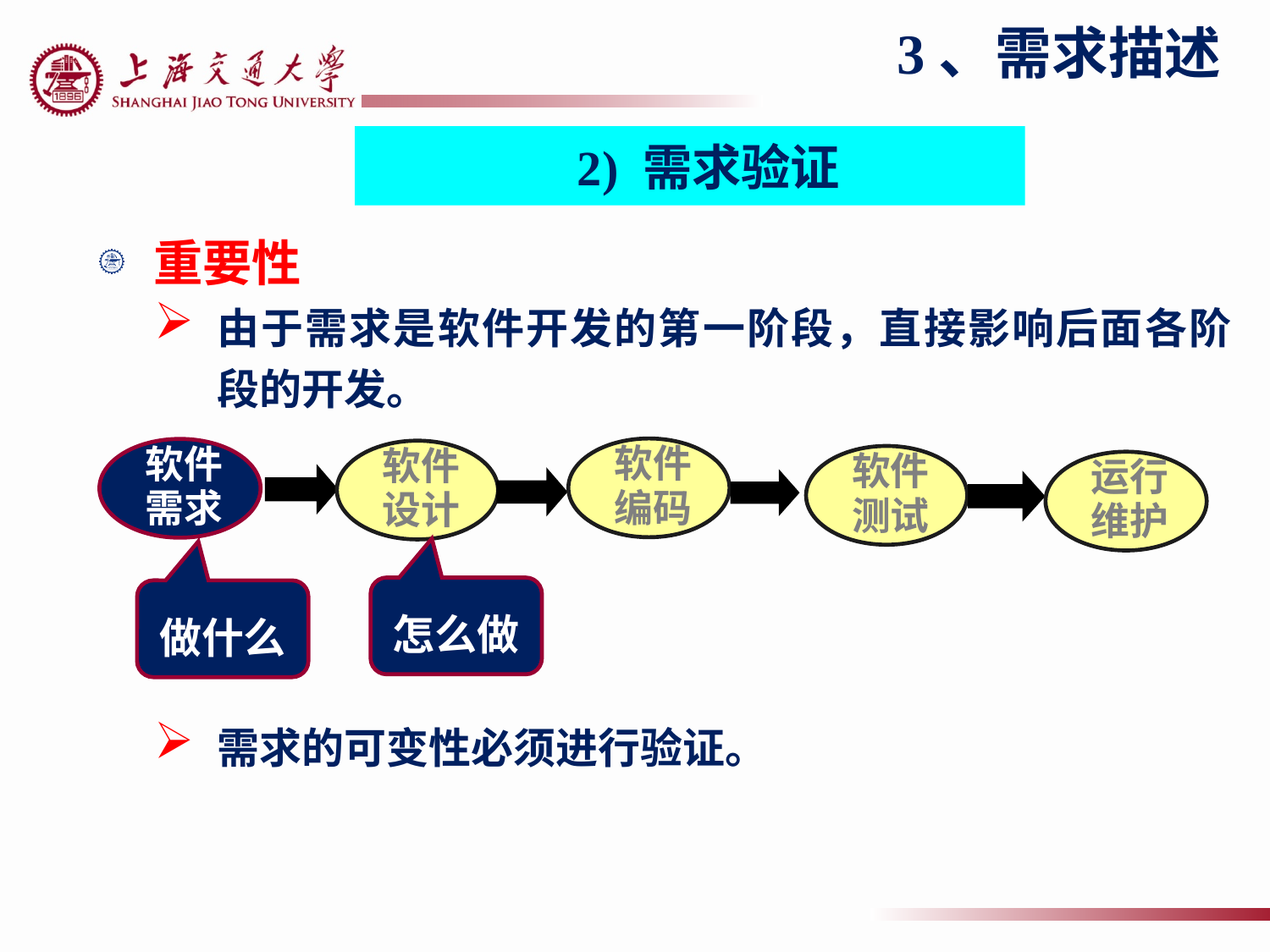

3、需求描述
2) 需求验证
重要性
由于需求是软件开发的第一阶段，直接影响后面各阶段的开发。

需求的可变性必须进行验证。
软件编码

软件设计

软件测试

运行维护

软件需求

怎么做
做什么